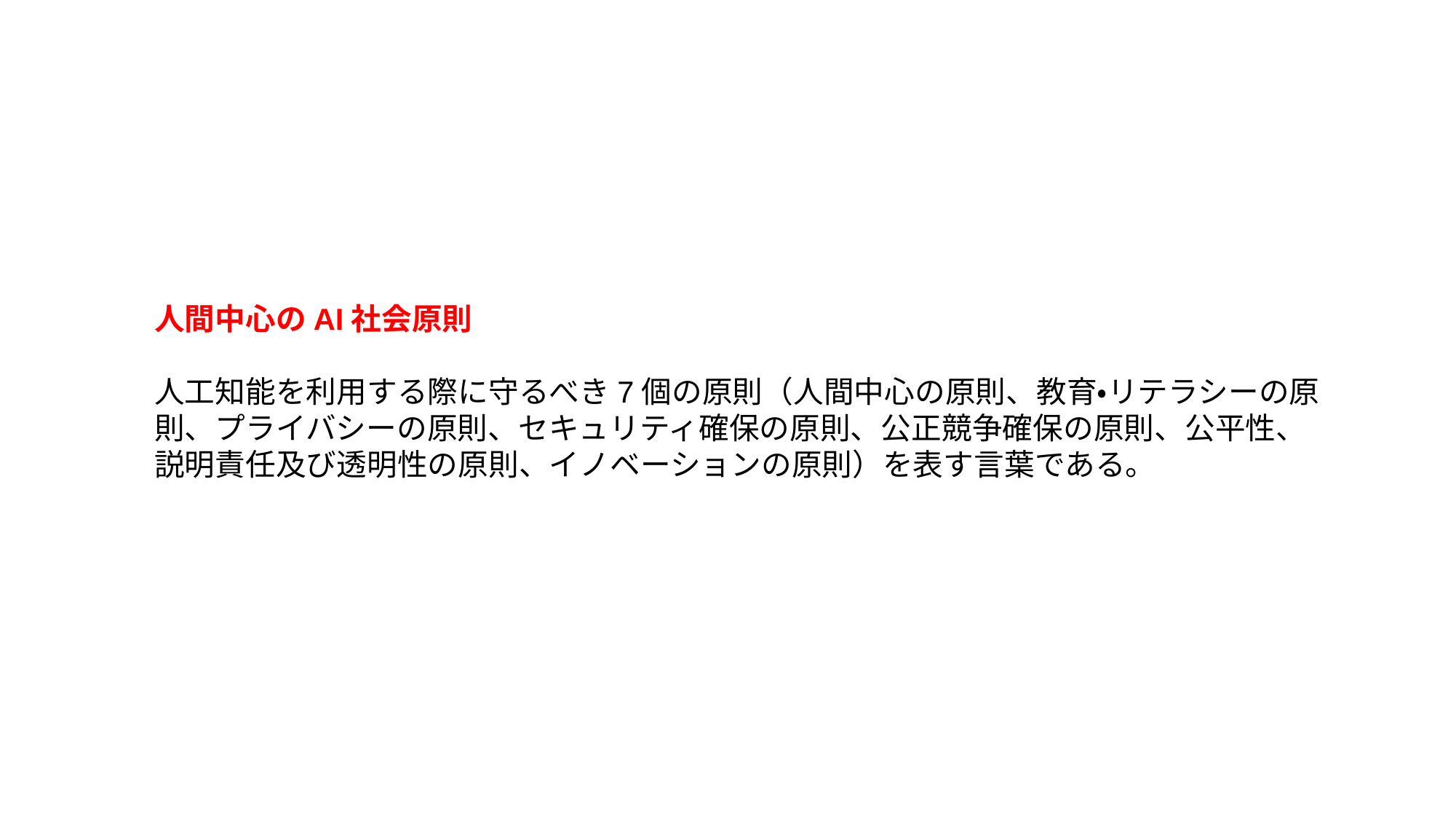

人間中心のAI社会原則

人工知能を利用する際に守るべき7個の原則（人間中心の原則、教育・リテラシーの原則、プライバシーの原則、セキュリティ確保の原則、公正競争確保の原則、公平性、説明責任及び透明性の原則、イノベーションの原則）を表す言葉である。